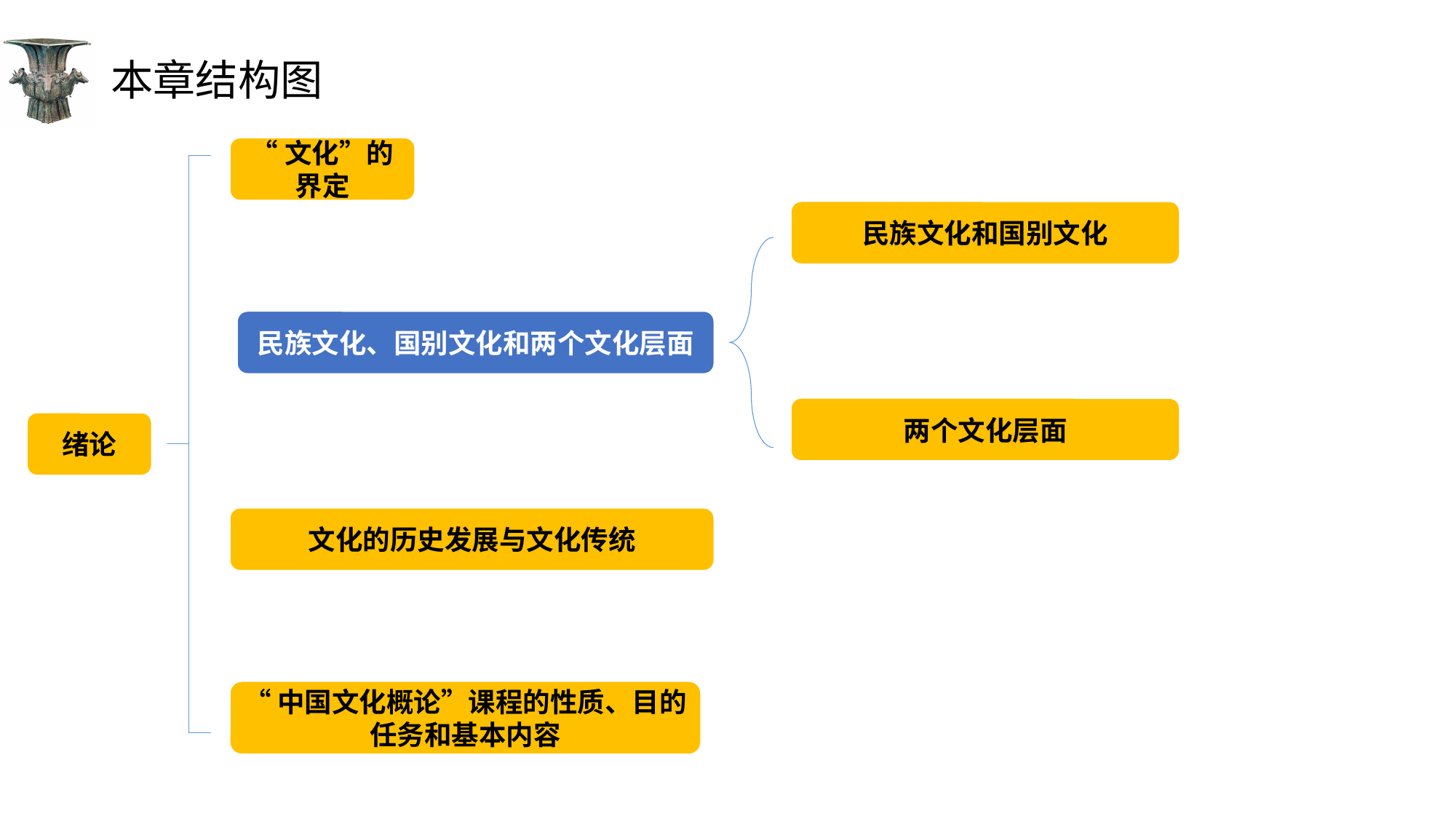

# 本章结构图
“文化”的界定

民族文化和国别文化

民族文化、国别文化和两个文化层面
两个文化层面
绪论
文化的历史发展与文化传统
“中国文化概论”课程的性质、目的任务和基本内容